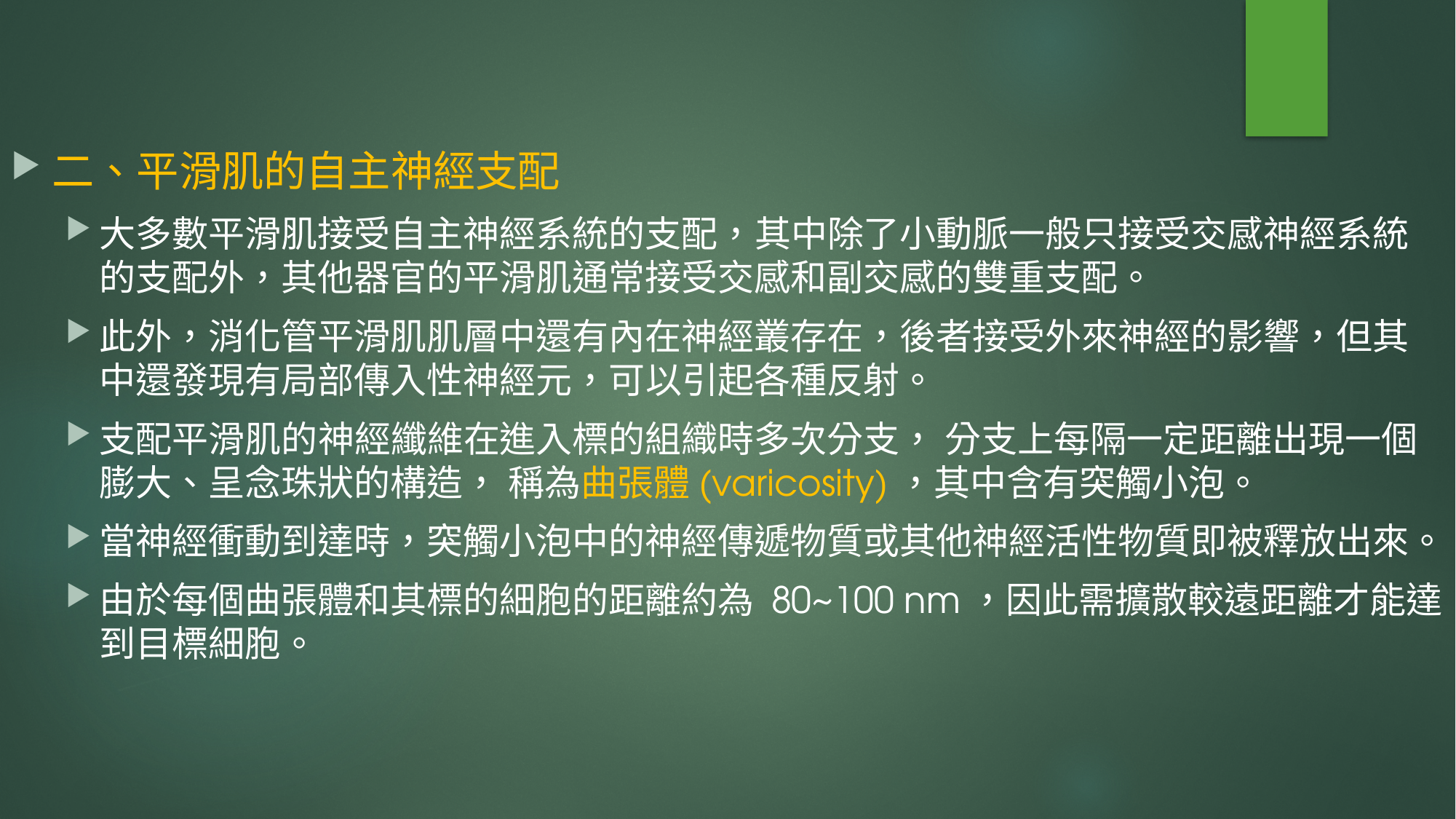

二、平滑肌的自主神經支配
大多數平滑肌接受自主神經系統的支配，其中除了小動脈一般只接受交感神經系統的支配外，其他器官的平滑肌通常接受交感和副交感的雙重支配。
此外，消化管平滑肌肌層中還有內在神經叢存在，後者接受外來神經的影響，但其中還發現有局部傳入性神經元，可以引起各種反射。
支配平滑肌的神經纖維在進入標的組織時多次分支， 分支上每隔一定距離出現一個膨大、呈念珠狀的構造， 稱為曲張體(varicosity)，其中含有突觸小泡。
當神經衝動到達時，突觸小泡中的神經傳遞物質或其他神經活性物質即被釋放出來。
由於每個曲張體和其標的細胞的距離約為 80~100 nm，因此需擴散較遠距離才能達到目標細胞。